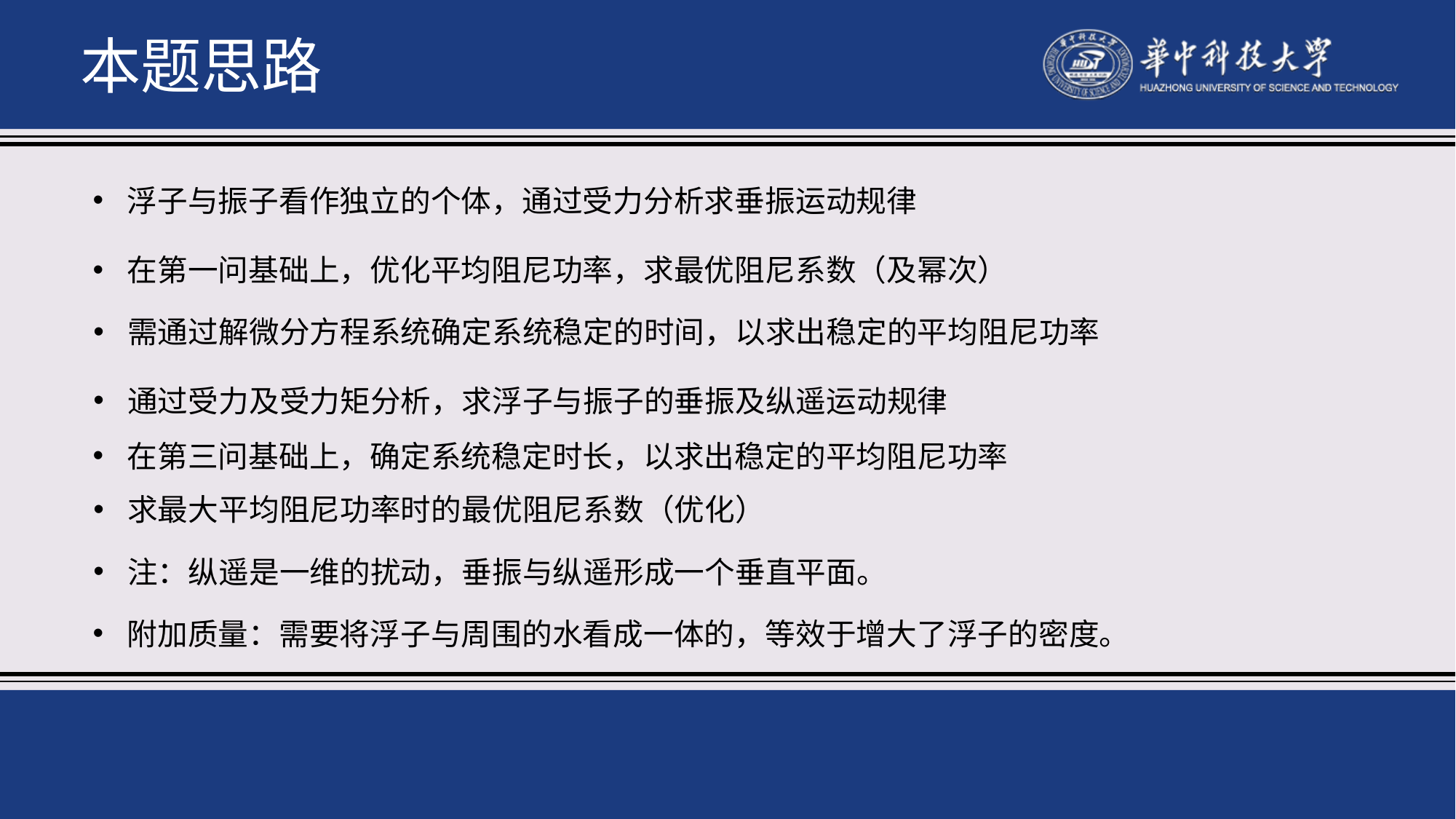

本题思路
浮子与振子看作独立的个体，通过受力分析求垂振运动规律
在第一问基础上，优化平均阻尼功率，求最优阻尼系数（及幂次）
需通过解微分方程系统确定系统稳定的时间，以求出稳定的平均阻尼功率
通过受力及受力矩分析，求浮子与振子的垂振及纵遥运动规律
在第三问基础上，确定系统稳定时长，以求出稳定的平均阻尼功率
求最大平均阻尼功率时的最优阻尼系数（优化）
注：纵遥是一维的扰动，垂振与纵遥形成一个垂直平面。
附加质量：需要将浮子与周围的水看成一体的，等效于增大了浮子的密度。